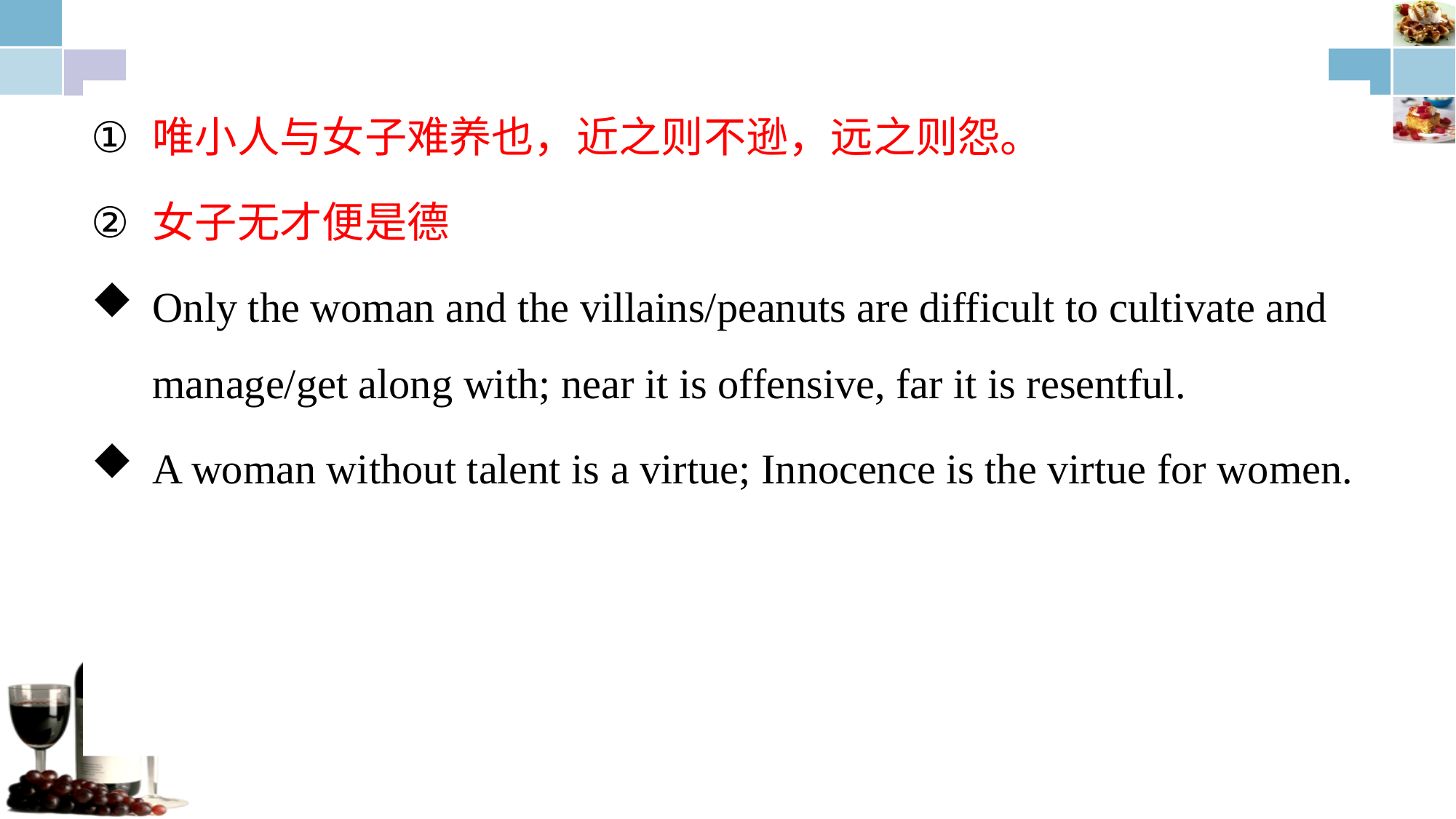

唯小人与女子难养也，近之则不逊，远之则怨。
女子无才便是德
Only the woman and the villains/peanuts are difficult to cultivate and manage/get along with; near it is offensive, far it is resentful.
A woman without talent is a virtue; Innocence is the virtue for women.